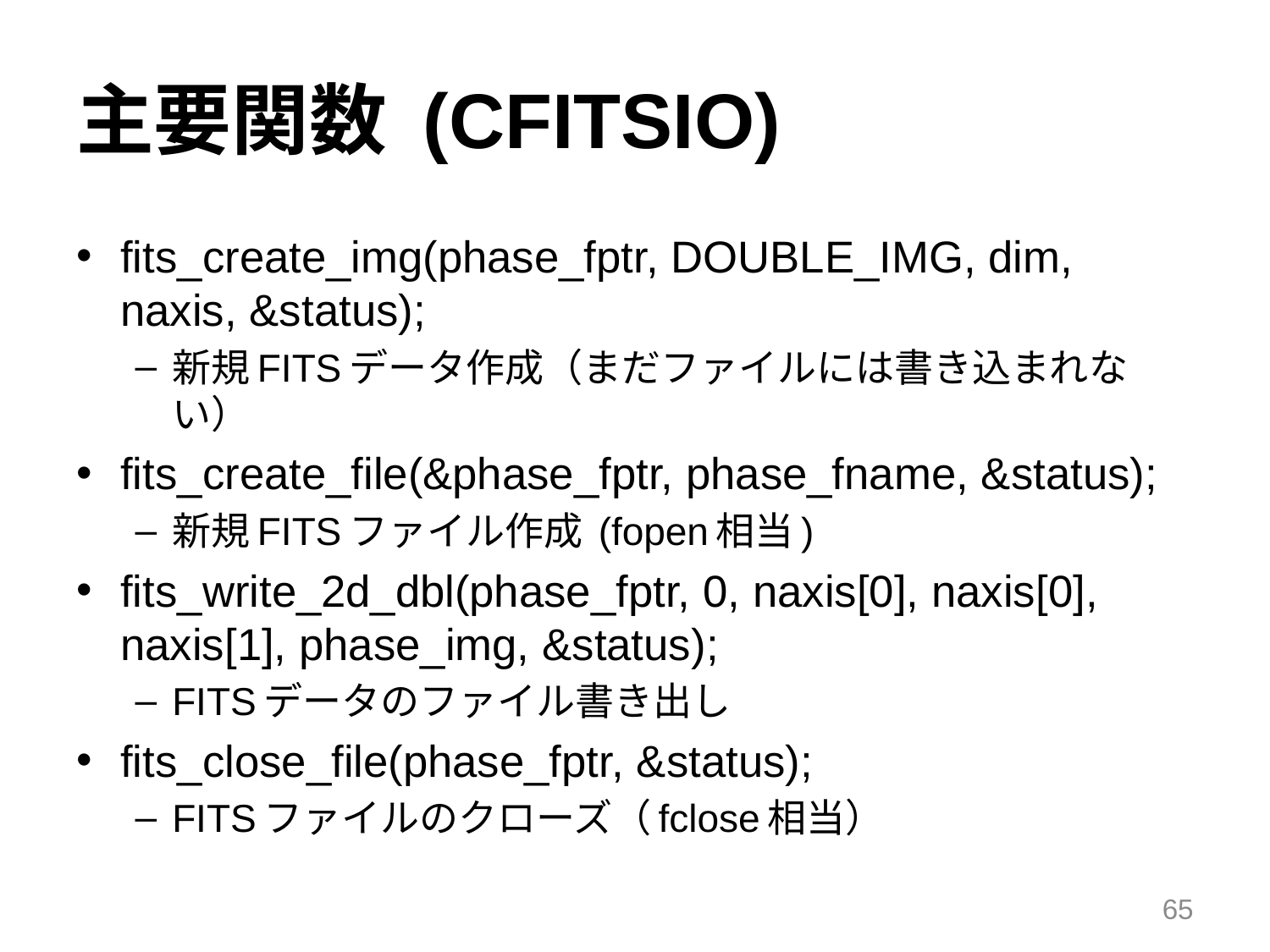

# 主要関数 (CFITSIO)
fits_create_img(phase_fptr, DOUBLE_IMG, dim, naxis, &status);
新規FITSデータ作成（まだファイルには書き込まれない）
fits_create_file(&phase_fptr, phase_fname, &status);
新規FITSファイル作成 (fopen相当)
fits_write_2d_dbl(phase_fptr, 0, naxis[0], naxis[0], naxis[1], phase_img, &status);
FITSデータのファイル書き出し
fits_close_file(phase_fptr, &status);
FITSファイルのクローズ（fclose相当）
65